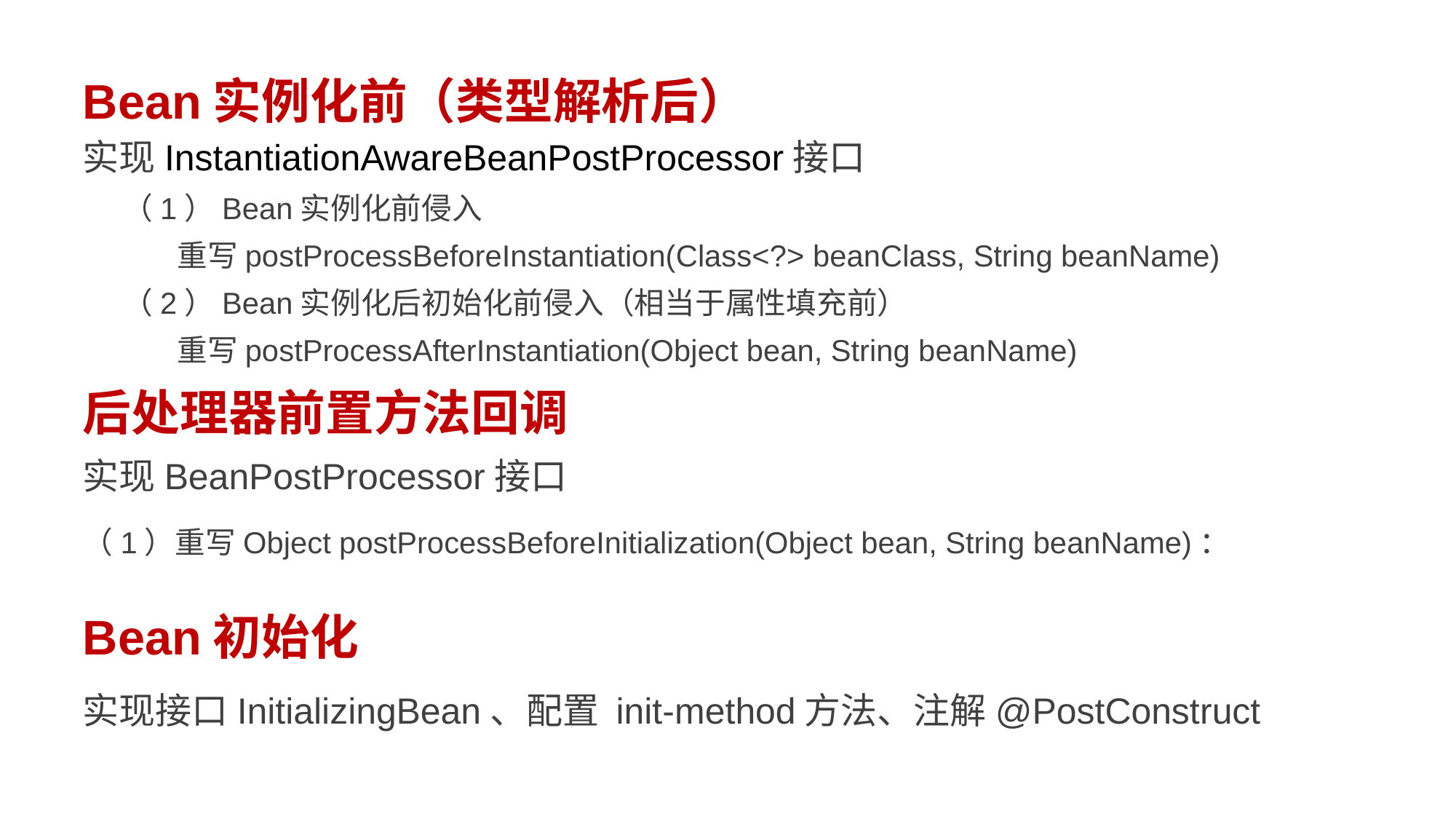

# Bean实例化前（类型解析后）
实现InstantiationAwareBeanPostProcessor接口
（1）Bean实例化前侵入
重写postProcessBeforeInstantiation(Class<?> beanClass, String beanName)（2）Bean实例化后初始化前侵入（相当于属性填充前）
重写postProcessAfterInstantiation(Object bean, String beanName)
后处理器前置方法回调
实现BeanPostProcessor接口
（1）重写Object postProcessBeforeInitialization(Object bean, String beanName)：
Bean初始化
实现接口InitializingBean、配置 init-method方法、注解@PostConstruct